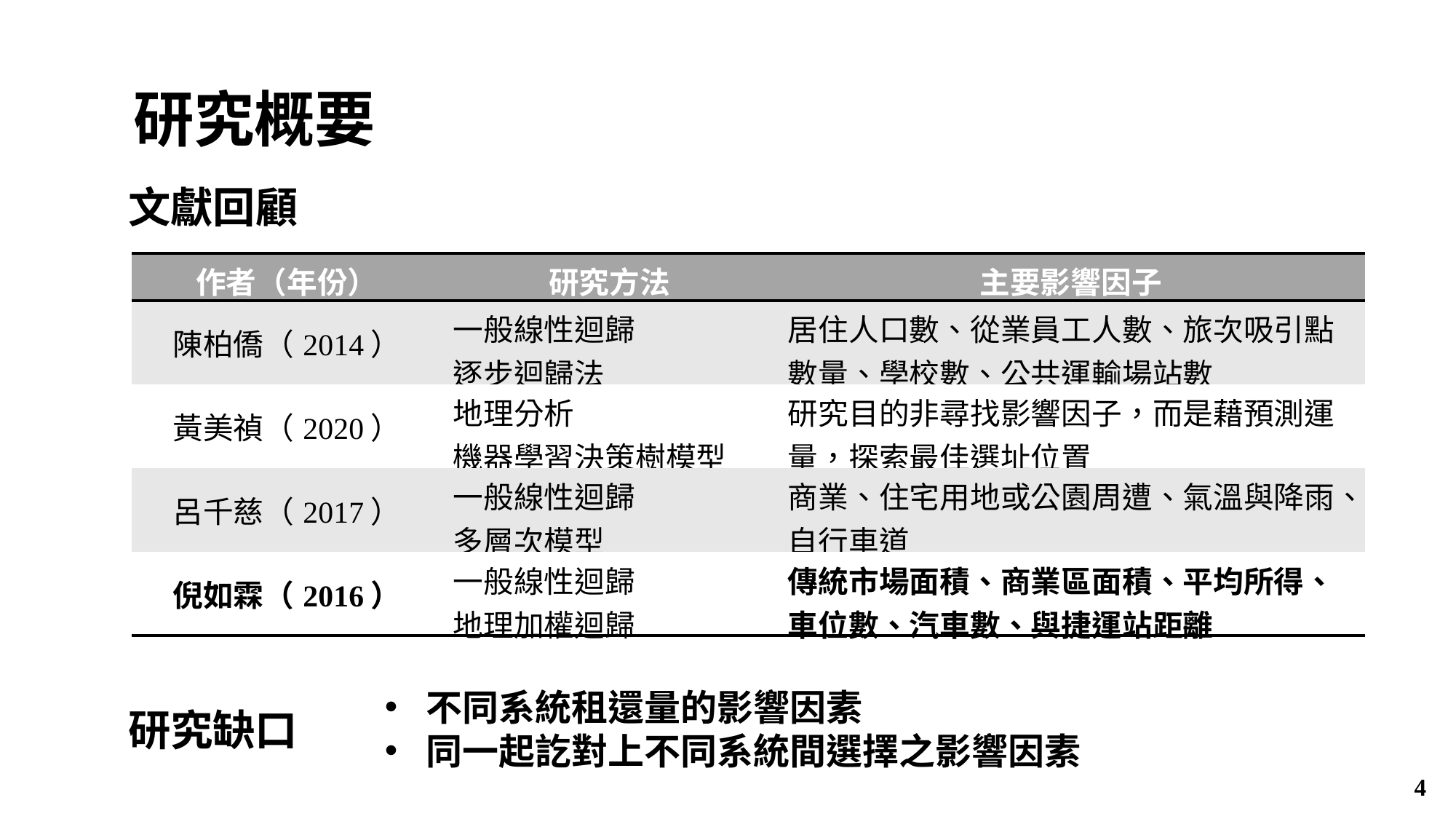

研究概要
文獻回顧
| 作者（年份） | 研究方法 | 主要影響因子 |
| --- | --- | --- |
| 陳柏僑（2014） | 一般線性迴歸 逐步迴歸法 | 居住人口數、從業員工人數、旅次吸引點數量、學校數、公共運輸場站數 |
| 黃美禎（2020） | 地理分析 機器學習決策樹模型 | 研究目的非尋找影響因子，而是藉預測運量，探索最佳選址位置 |
| 呂千慈（2017） | 一般線性迴歸 多層次模型 | 商業、住宅用地或公園周遭、氣溫與降雨、自行車道 |
| 倪如霖（2016） | 一般線性迴歸 地理加權迴歸 | 傳統市場面積、商業區面積、平均所得、車位數、汽車數、與捷運站距離 |
不同系統租還量的影響因素
同一起訖對上不同系統間選擇之影響因素
研究缺口
4